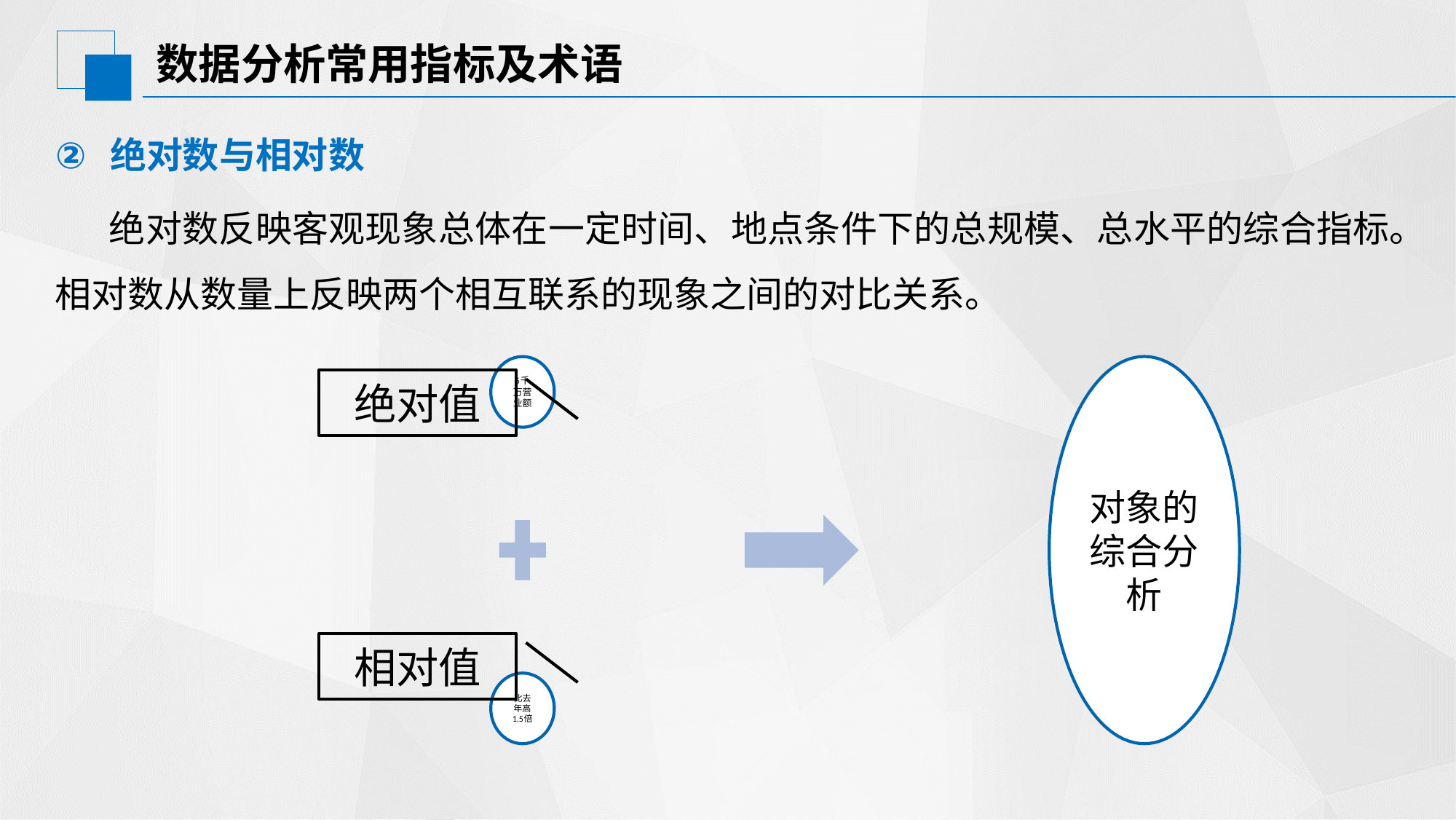

# 数据分析常用指标及术语
绝对数与相对数
绝对数反映客观现象总体在一定时间、地点条件下的总规模、总水平的综合指标。相对数从数量上反映两个相互联系的现象之间的对比关系。

5千万营业额
比去年高1.5倍
对象的
综合分析
绝对值
相对值